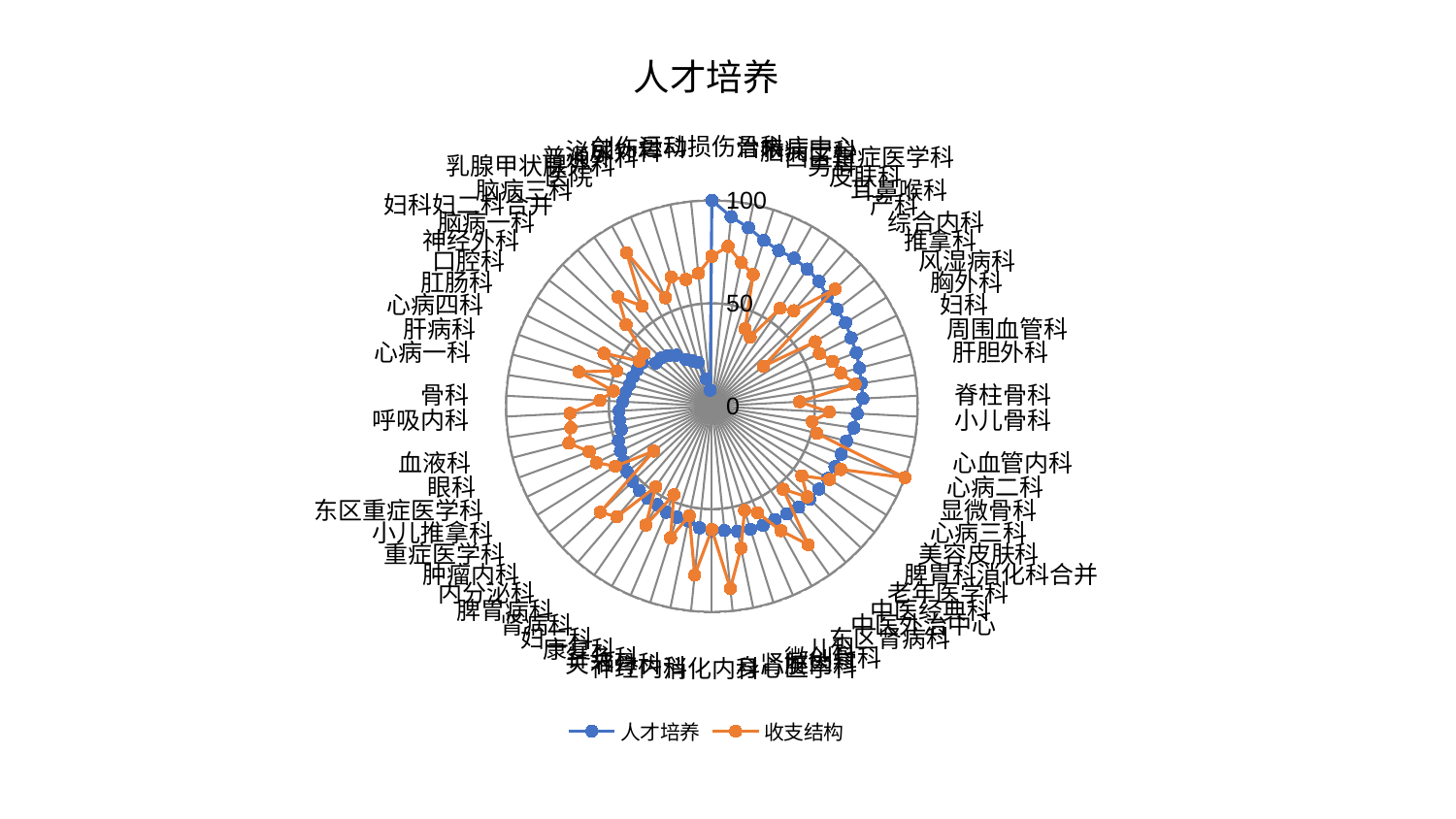

### Chart: 人才培养

| Category | 人才培养 | 收支结构 |
|---|---|---|
| 运动损伤骨科 | 100.0 | 72.85504866433321 |
| 治未病中心 | 92.52996495383408 | 78.06618226390778 |
| 脑病二科 | 88.52684492441004 | 71.27177839492617 |
| 西区重症医学科 | 84.4486167161522 | 67.02198168640376 |
| 男科 | 82.32592954484342 | 40.97464065220491 |
| 皮肤科 | 82.23421925644767 | 38.36187841015871 |
| 耳鼻喉科 | 81.20675369238947 | 57.96176997362245 |
| 产科 | 79.95874219970106 | 61.12237408443456 |
| 综合内科 | 77.33260861566555 | 82.60736028301628 |
| 推拿科 | 76.84509201358745 | 31.702777928633918 |
| 风湿病科 | 76.53967428208806 | 59.1862116248995 |
| 胸外科 | 75.35268796967458 | 58.19764731757373 |
| 妇科 | 74.85853726316803 | 62.60511066464087 |
| 周围血管科 | 74.09660195113834 | 64.68914552886673 |
| 肝胆外科 | 73.54824564469418 | 70.43379805771607 |
| 脊柱骨科 | 73.439932013332 | 42.653276990177716 |
| 小儿骨科 | 70.70578621541068 | 57.15237435024652 |
| 心血管内科 | 69.7469454334057 | 49.30788401589847 |
| 心病二科 | 67.5775470447799 | 52.75932361492173 |
| 显微骨科 | 67.0189599548338 | 100.0 |
| 心病三科 | 66.6255223288422 | 69.81881483192981 |
| 美容皮肤科 | 66.34132188396653 | 67.37414739469834 |
| 脾胃科消化科合并 | 65.77560727000187 | 55.2851035080978 |
| 老年医学科 | 65.6286669532042 | 63.9715754476313 |
| 中医经典科 | 64.71057733573925 | 53.17096189891153 |
| 中医外治中心 | 63.77708799424013 | 81.95772027032227 |
| 东区肾病科 | 63.07283672594848 | 69.16915837622352 |
| 儿科 | 63.031651050566225 | 56.326098513938014 |
| 微创骨科 | 62.66951527140844 | 53.05827391269104 |
| 肾脏内科 | 62.070839468010995 | 70.39914892950556 |
| 身心医学科 | 60.73291009347497 | 89.04071275067695 |
| 消化内科 | 60.47152842943228 | 59.90324983692183 |
| 神经内科 | 59.415827550791924 | 82.50658570630259 |
| 关节骨科 | 56.875613659659884 | 54.35842430242985 |
| 针灸科 | 56.55347664050843 | 66.99383791347651 |
| 康复科 | 56.07334262907949 | 46.841285577497636 |
| 妇二科 | 54.75904500254621 | 66.05870964290185 |
| 肾病科 | 54.5746824082322 | 47.79780391726713 |
| 脾胃病科 | 54.0194192383765 | 70.85819690810936 |
| 内分泌科 | 53.15212279161498 | 74.76655992100592 |
| 肿瘤内科 | 52.07698883428909 | 35.6649941062646 |
| 重症医学科 | 50.471602612345066 | 55.210158322105706 |
| 小儿推拿科 | 49.450107635853726 | 62.35985698179022 |
| 东区重症医学科 | 48.36044300090087 | 63.5157012656142 |
| 眼科 | 45.41898305608352 | 71.75127443105278 |
| 血液科 | 45.37024726452492 | 69.27813164073612 |
| 呼吸内科 | 45.136008218821864 | 68.95915656631885 |
| 骨科 | 43.345013649026114 | 54.45195812233643 |
| 心病一科 | 42.584506149095326 | 48.31845774644422 |
| 肝病科 | 41.36800386020063 | 66.75519813655687 |
| 心病四科 | 40.90041069310255 | 49.29891523765014 |
| 肛肠科 | 40.38568840252045 | 58.37937565599917 |
| 口腔科 | 39.68140624886607 | 41.55176195037345 |
| 神经外科 | 34.281311456773615 | 41.81119385579093 |
| 脑病一科 | 33.98087552032711 | 57.4982594411533 |
| 妇科妇二科合并 | 32.40677236983045 | 69.94952733310623 |
| 脑病三科 | 30.223457891784843 | 59.2612420200778 |
| 医院 | 25.91132429325104 | 85.23960594047163 |
| 乳腺甲状腺外科 | 23.97993889009097 | 57.32031995574737 |
| 普通外科 | 22.343445818035146 | 65.75739567229171 |
| 泌尿外科 | 13.620632943632973 | 62.838872733103706 |
| 创伤骨科 | 7.8148708887433855 | 64.8690669502647 |
73